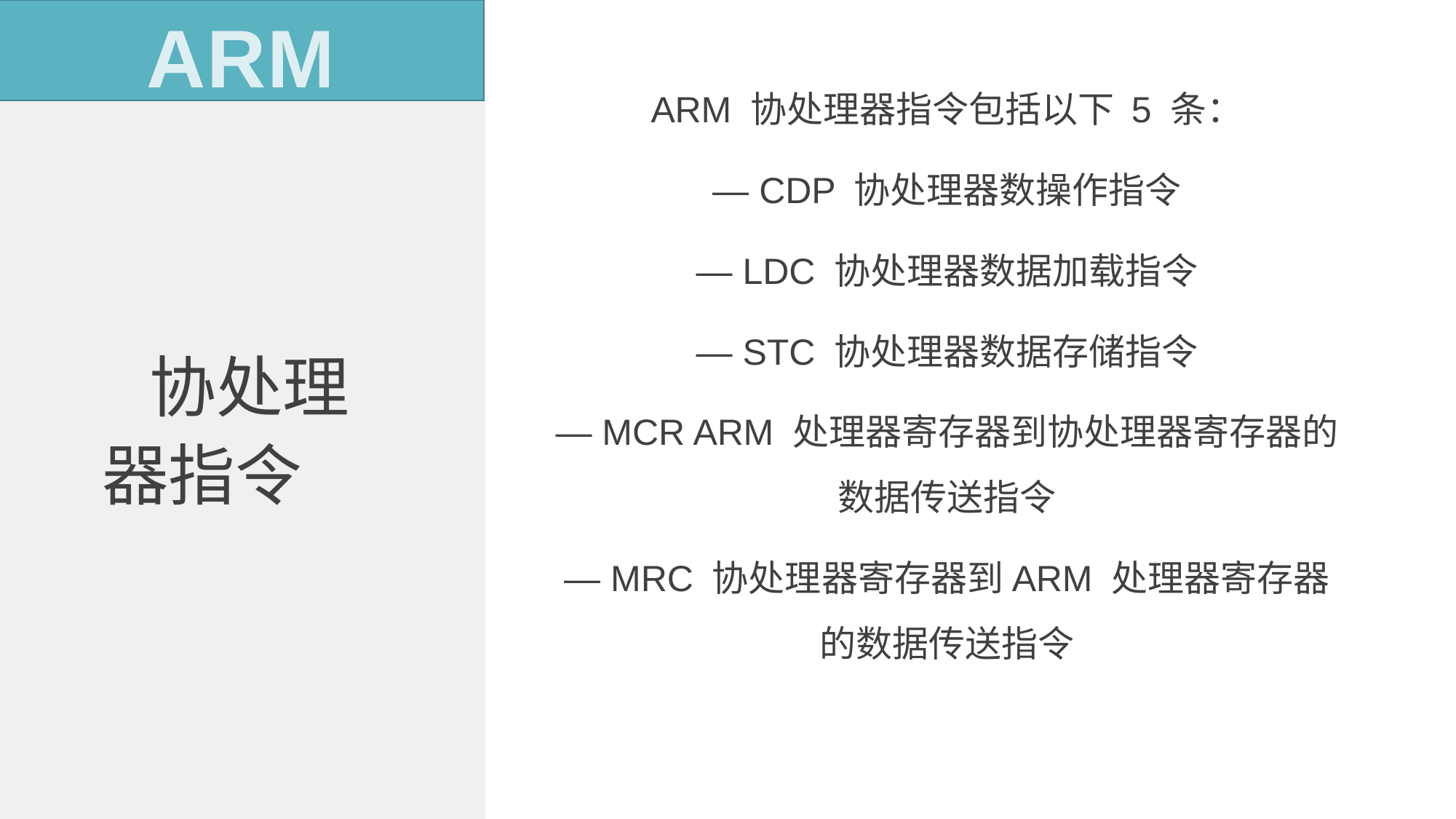

ARM

ARM 协处理器指令包括以下 5 条：
— CDP 协处理器数操作指令
— LDC 协处理器数据加载指令
— STC 协处理器数据存储指令
— MCR ARM 处理器寄存器到协处理器寄存器的数据传送指令
— MRC 协处理器寄存器到ARM 处理器寄存器的数据传送指令
  协处理器指令